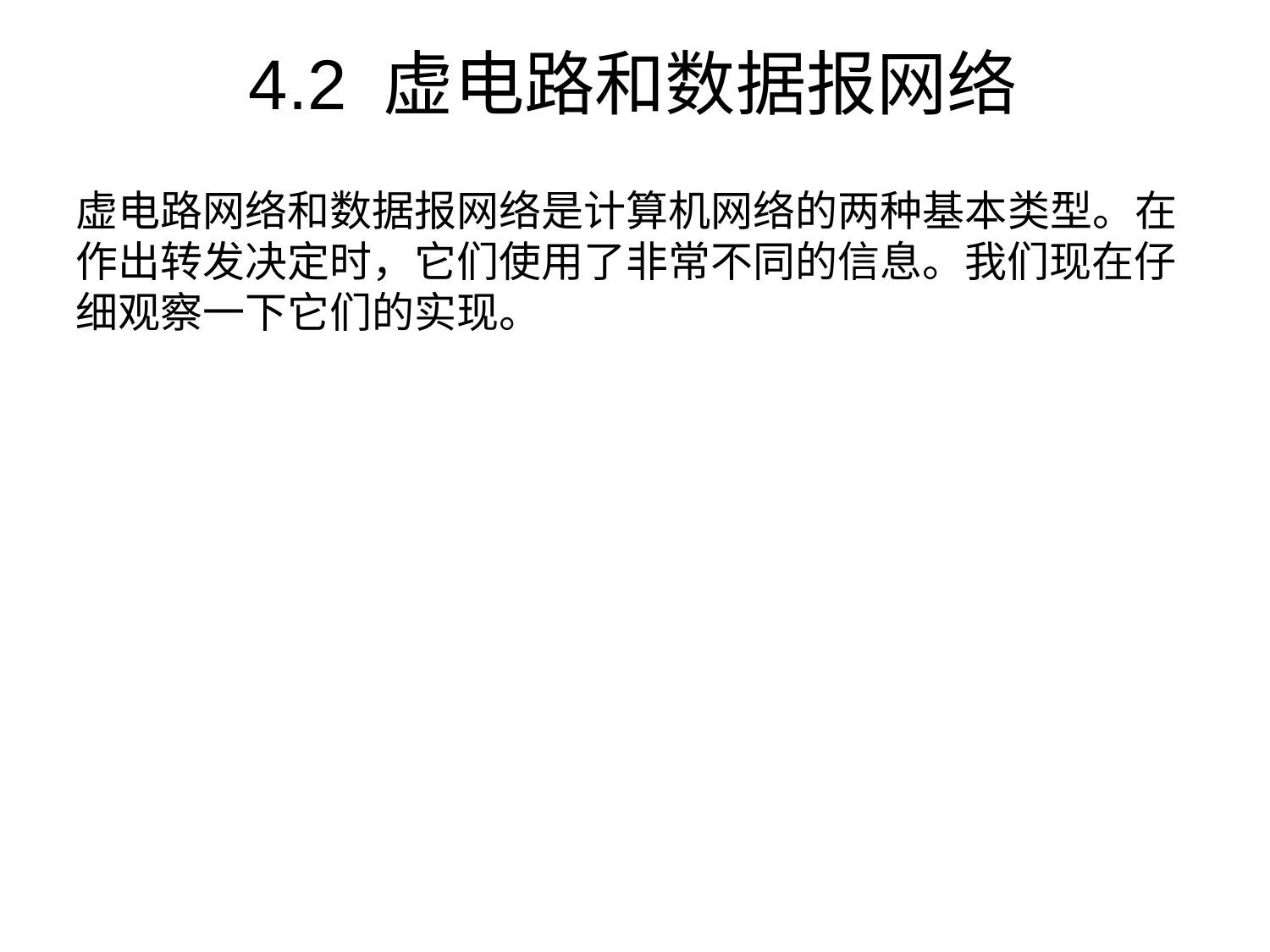

# 4.2 虚电路和数据报网络
虚电路网络和数据报网络是计算机网络的两种基本类型。在作出转发决定时，它们使用了非常不同的信息。我们现在仔细观察一下它们的实现。